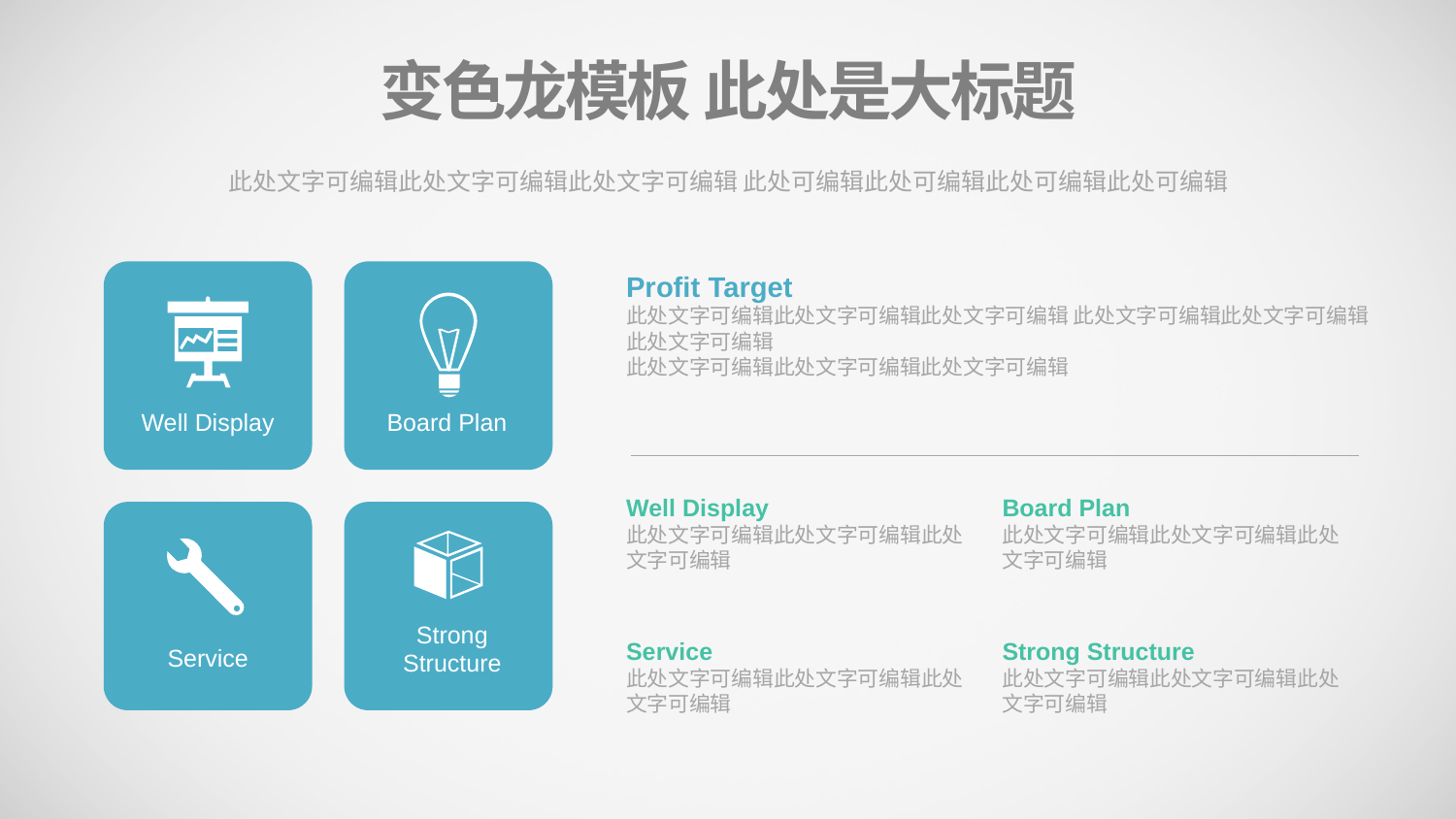

变色龙模板 此处是大标题
此处文字可编辑此处文字可编辑此处文字可编辑 此处可编辑此处可编辑此处可编辑此处可编辑
Profit Target
此处文字可编辑此处文字可编辑此处文字可编辑 此处文字可编辑此处文字可编辑此处文字可编辑
此处文字可编辑此处文字可编辑此处文字可编辑

Well Display
Board Plan
Well Display
此处文字可编辑此处文字可编辑此处文字可编辑
Board Plan
此处文字可编辑此处文字可编辑此处文字可编辑

Service
此处文字可编辑此处文字可编辑此处文字可编辑
Strong Structure
此处文字可编辑此处文字可编辑此处文字可编辑
Strong Structure
Service